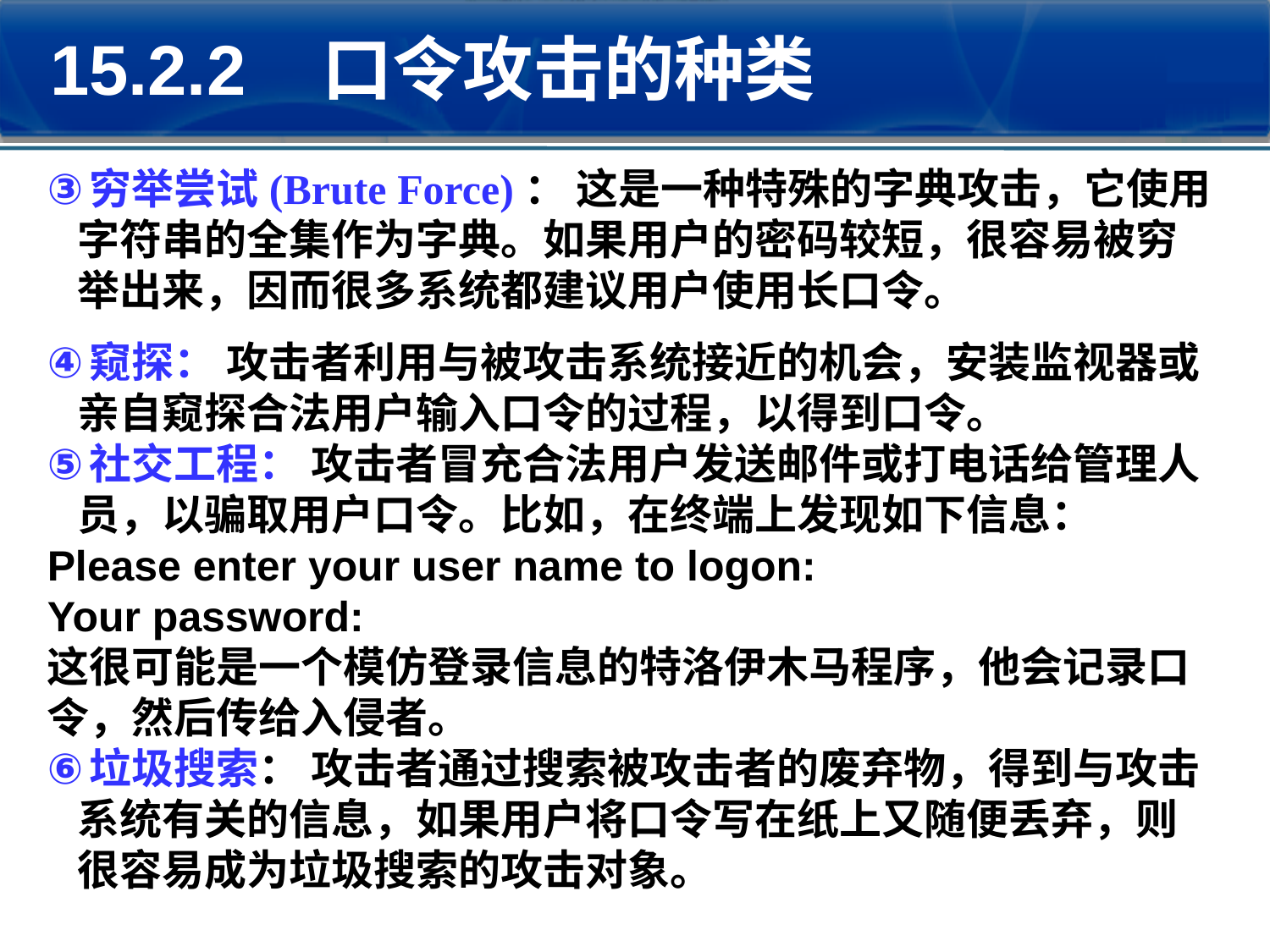

15.2.2   口令攻击的种类
穷举尝试(Brute Force)： 这是一种特殊的字典攻击，它使用字符串的全集作为字典。如果用户的密码较短，很容易被穷举出来，因而很多系统都建议用户使用长口令。
窥探： 攻击者利用与被攻击系统接近的机会，安装监视器或亲自窥探合法用户输入口令的过程，以得到口令。
社交工程： 攻击者冒充合法用户发送邮件或打电话给管理人员，以骗取用户口令。比如，在终端上发现如下信息：
Please enter your user name to logon:
Your password:
这很可能是一个模仿登录信息的特洛伊木马程序，他会记录口令，然后传给入侵者。
垃圾搜索： 攻击者通过搜索被攻击者的废弃物，得到与攻击系统有关的信息，如果用户将口令写在纸上又随便丢弃，则很容易成为垃圾搜索的攻击对象。